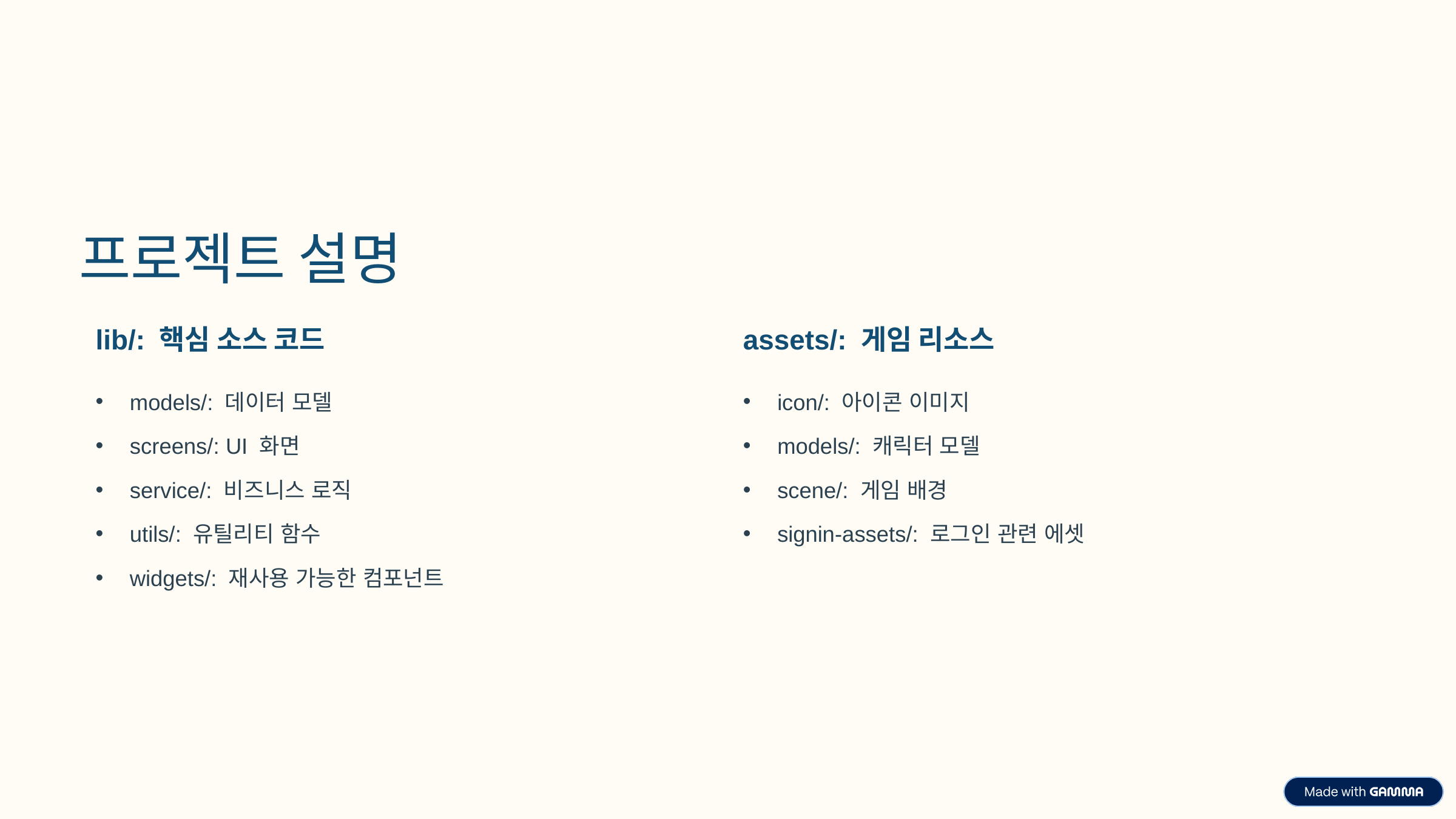

프로젝트 설명
lib/: 핵심 소스 코드
assets/: 게임 리소스
models/: 데이터 모델
icon/: 아이콘 이미지
screens/: UI 화면
models/: 캐릭터 모델
service/: 비즈니스 로직
scene/: 게임 배경
utils/: 유틸리티 함수
signin-assets/: 로그인 관련 에셋
widgets/: 재사용 가능한 컴포넌트